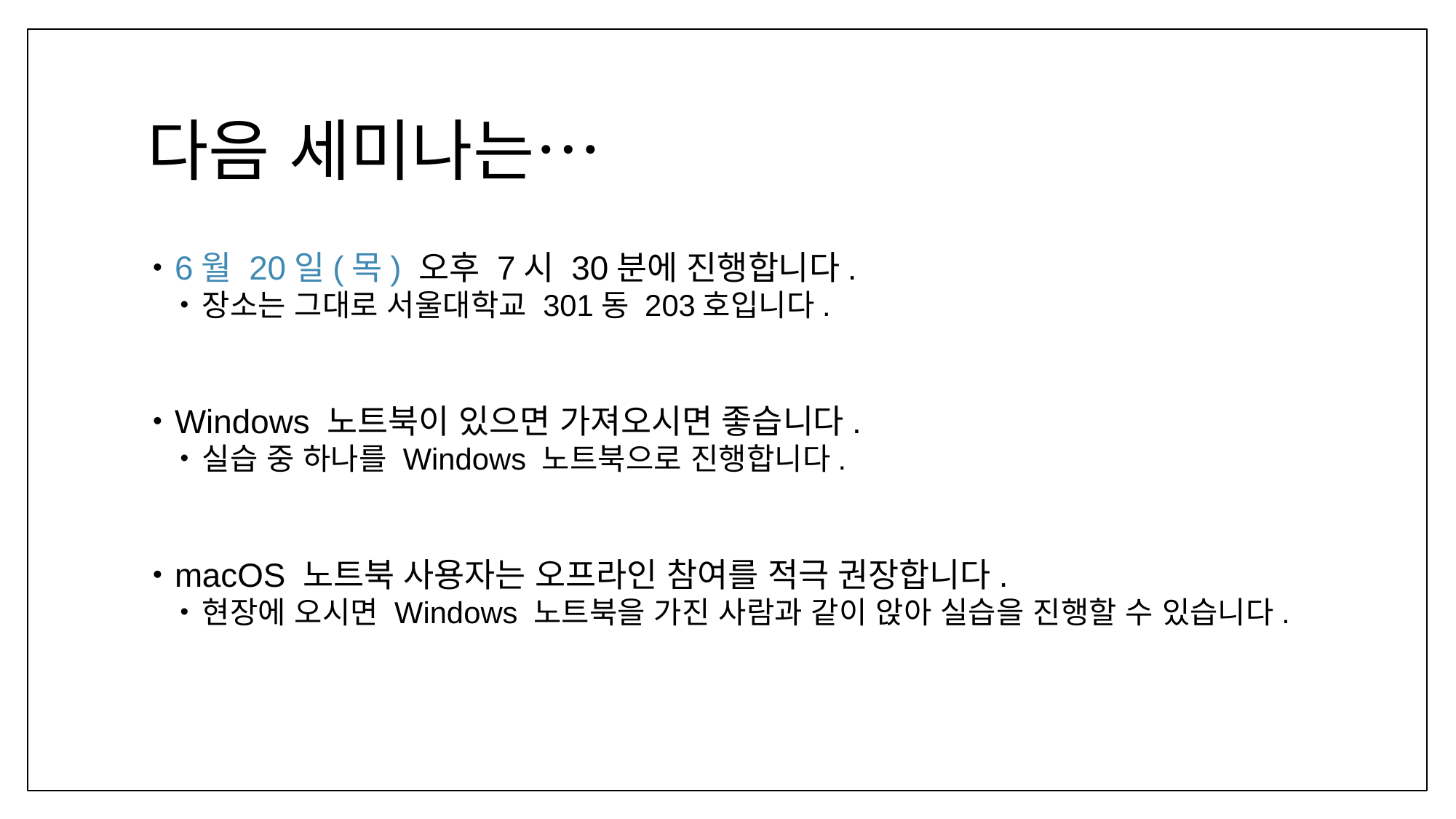

# 다음 세미나는…
6월 20일(목) 오후 7시 30분에 진행합니다.
장소는 그대로 서울대학교 301동 203호입니다.

Windows 노트북이 있으면 가져오시면 좋습니다.
실습 중 하나를 Windows 노트북으로 진행합니다.

macOS 노트북 사용자는 오프라인 참여를 적극 권장합니다.
현장에 오시면 Windows 노트북을 가진 사람과 같이 앉아 실습을 진행할 수 있습니다.